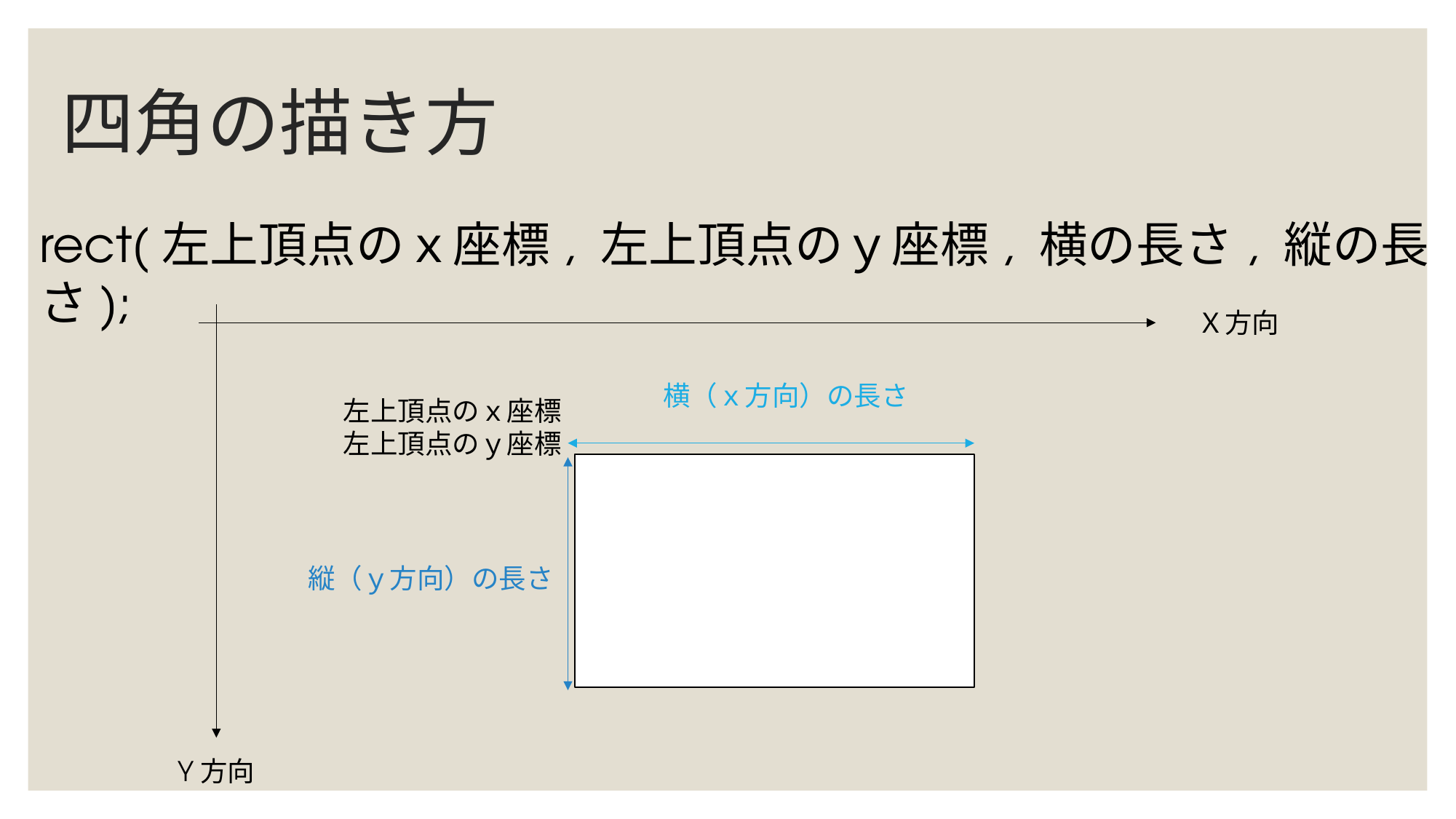

# 四角の描き方
rect(左上頂点のｘ座標, 左上頂点のｙ座標, 横の長さ, 縦の長さ);
Ｘ方向
横（ｘ方向）の長さ
左上頂点のｘ座標
左上頂点のｙ座標

縦（ｙ方向）の長さ
Y方向